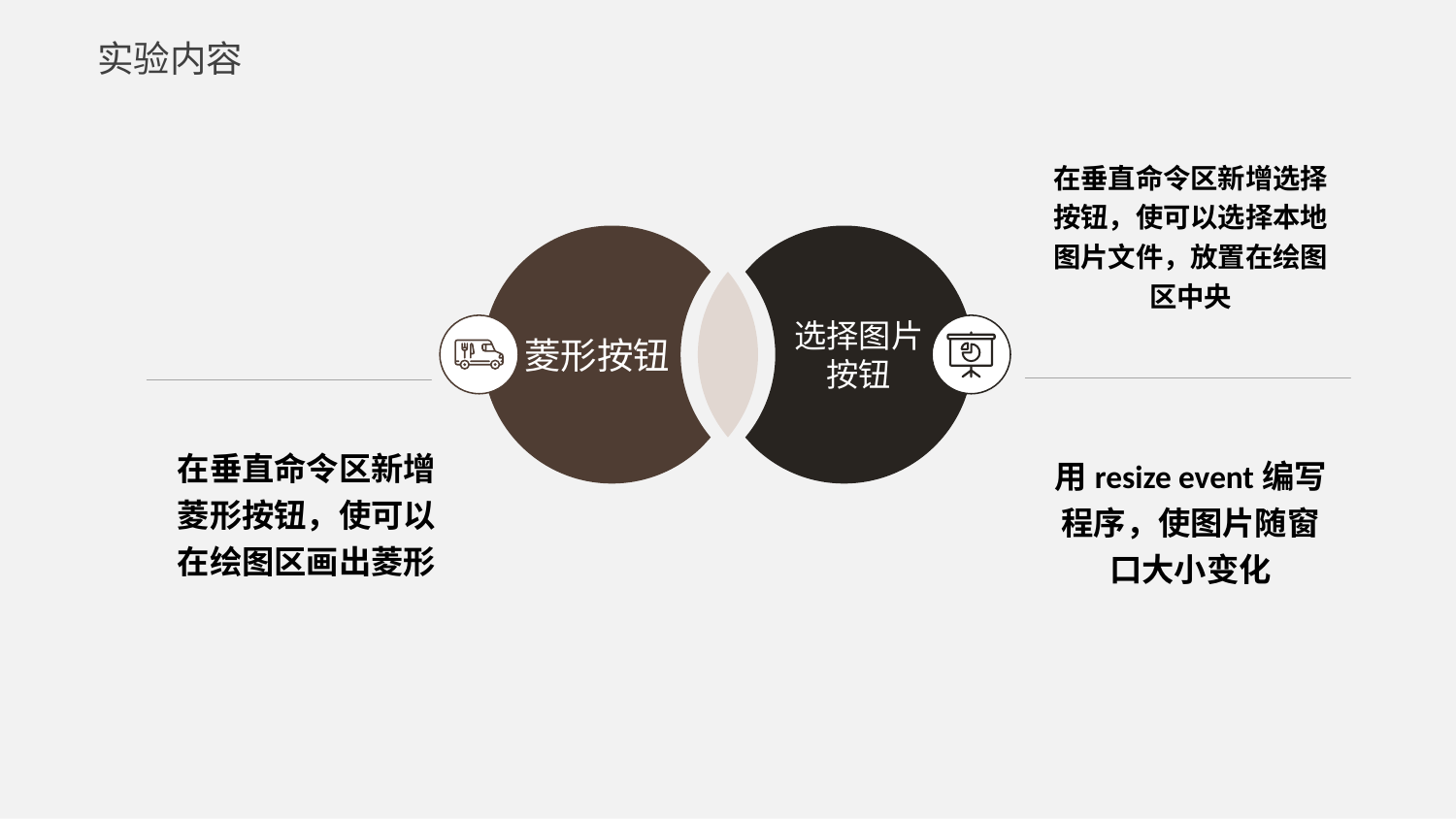

实验内容
在垂直命令区新增选择按钮，使可以选择本地图片文件，放置在绘图区中央
菱形按钮

在垂直命令区新增菱形按钮，使可以在绘图区画出菱形
选择图片
按钮

用resize event编写程序，使图片随窗口大小变化